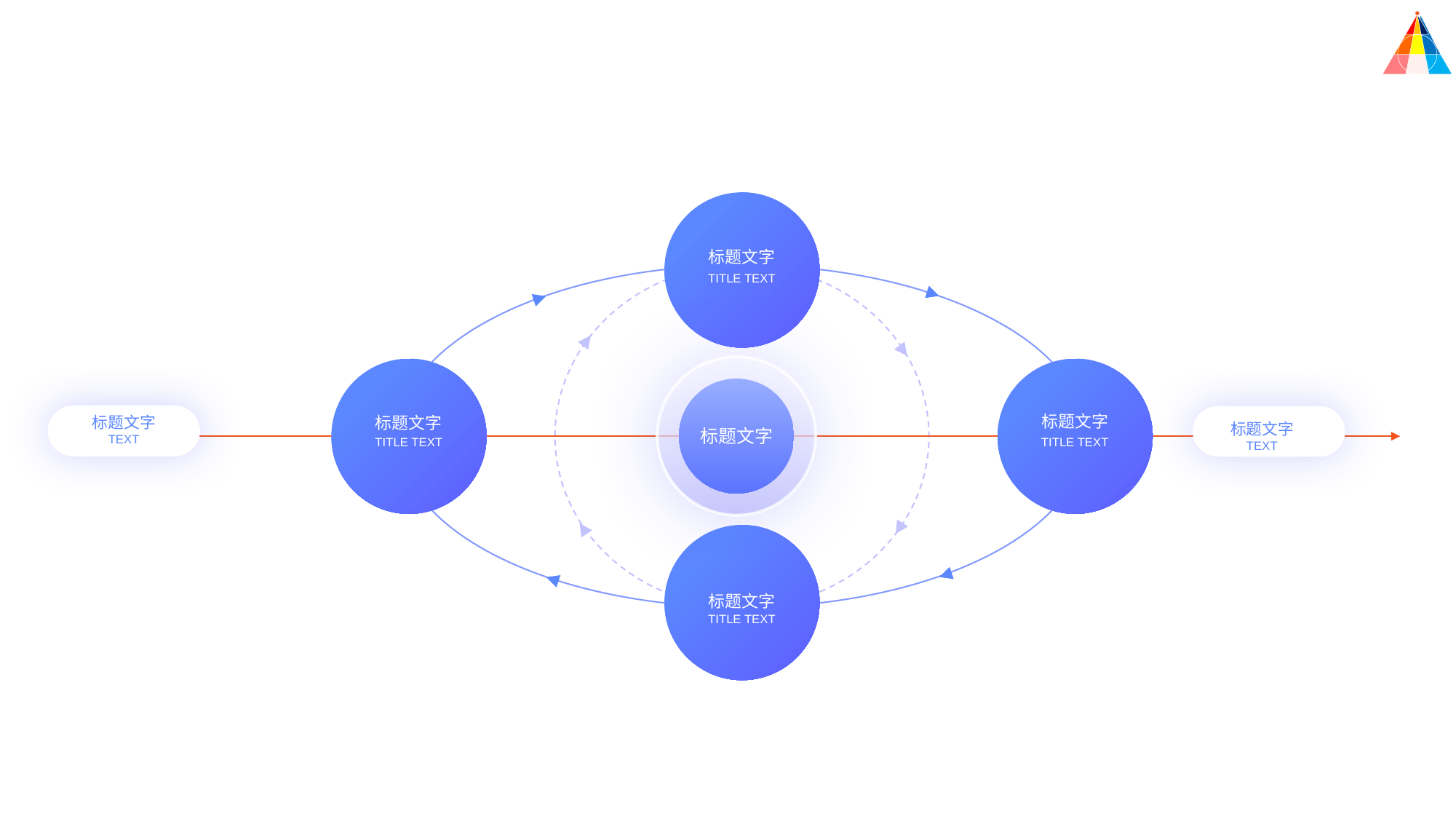

标题文字
TITLE TEXT

标题文字
TITLE TEXT

标题文字
TITLE TEXT

标题文字
TITLE TEXT

标题文字
TEXT
标题文字
TEXT
标题文字